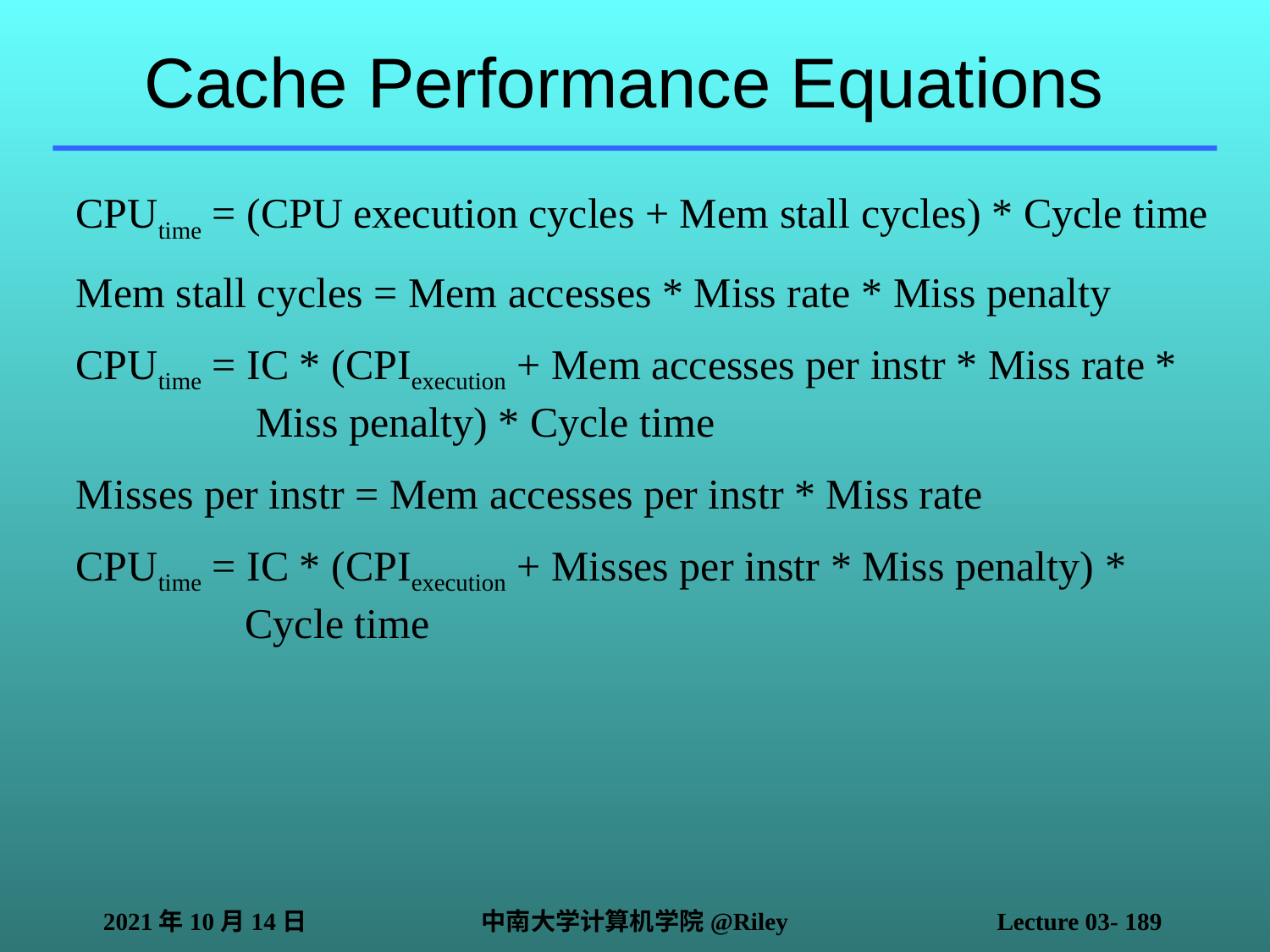

# Cache Performance Equations

CPUtime = (CPU execution cycles + Mem stall cycles) * Cycle time
Mem stall cycles = Mem accesses * Miss rate * Miss penalty
CPUtime = IC * (CPIexecution + Mem accesses per instr * Miss rate * 	     Miss penalty) * Cycle time
Misses per instr = Mem accesses per instr * Miss rate
CPUtime = IC * (CPIexecution + Misses per instr * Miss penalty) * 	    Cycle time
2021年10月14日
中南大学计算机学院@Riley
Lecture 03- 189